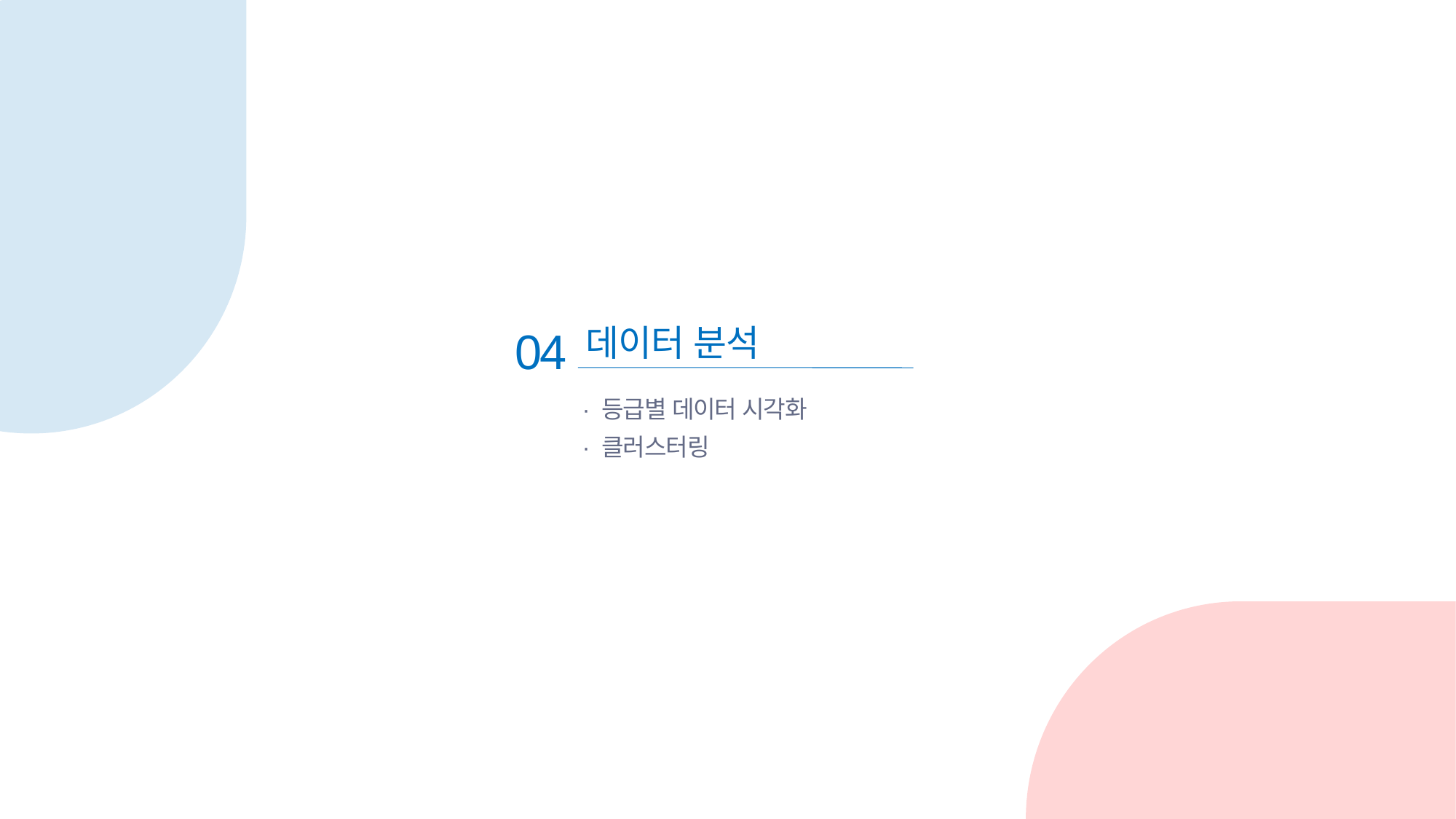

04
데이터 분석
· 등급별 데이터 시각화
· 클러스터링